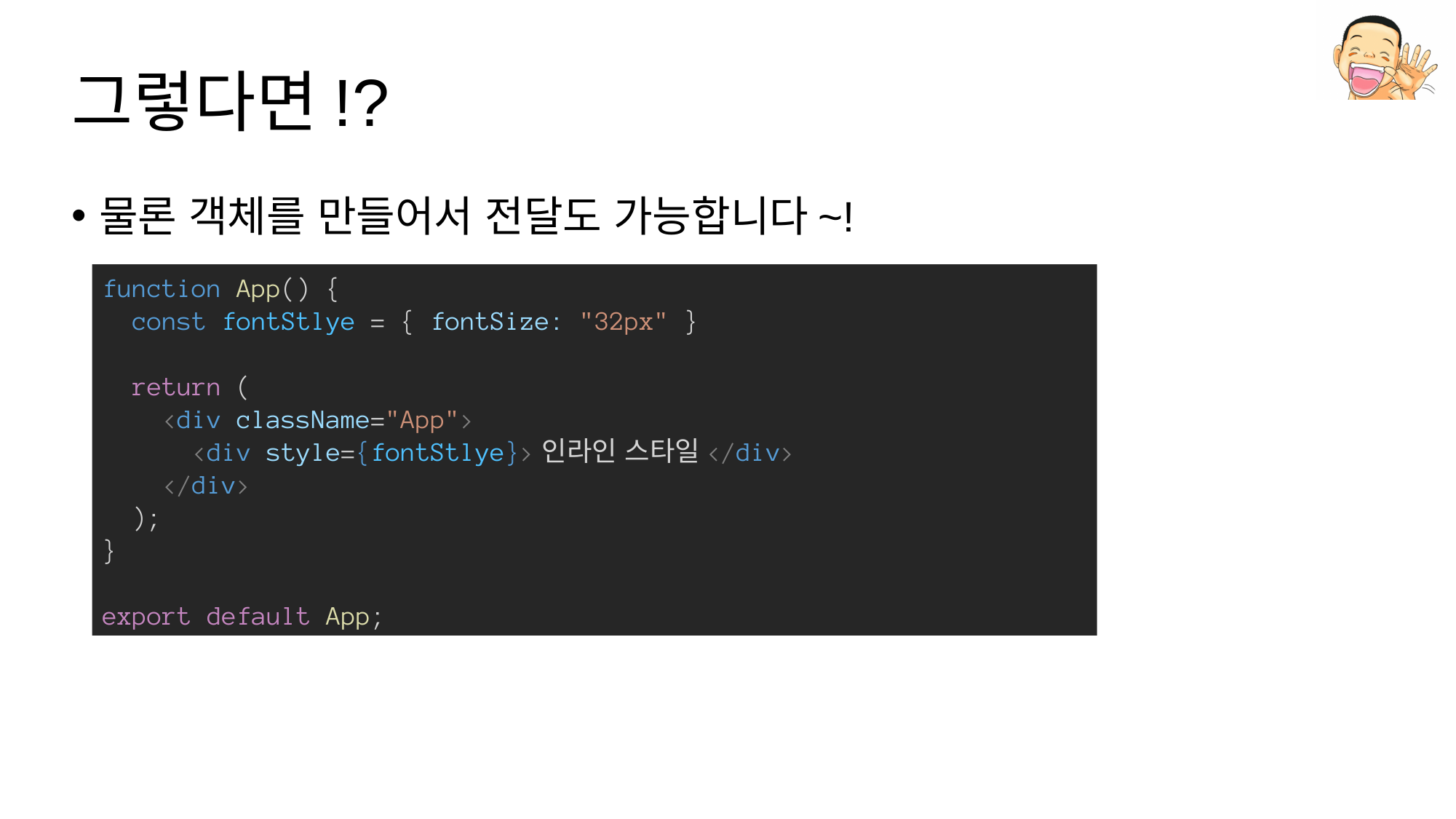

# 그렇다면!?
물론 객체를 만들어서 전달도 가능합니다~!
function App() {
  const fontStlye = { fontSize: "32px" }
  return (
    <div className="App">
      <div style={fontStlye}>인라인 스타일</div>
    </div>
  );
}
export default App;